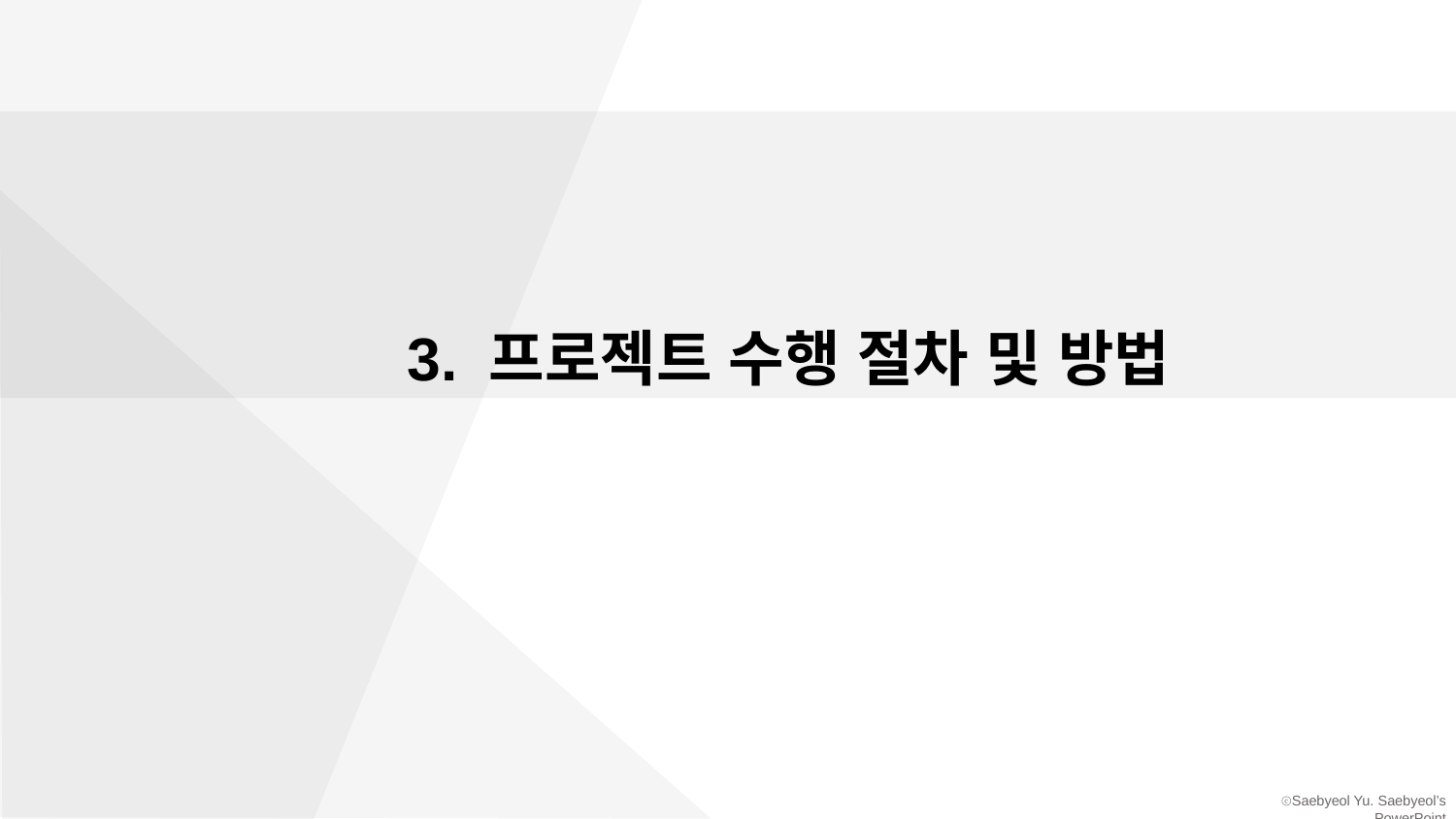

3. 프로젝트 수행 절차 및 방법

FREE PPT TEMPLATE BY DELIGHT.